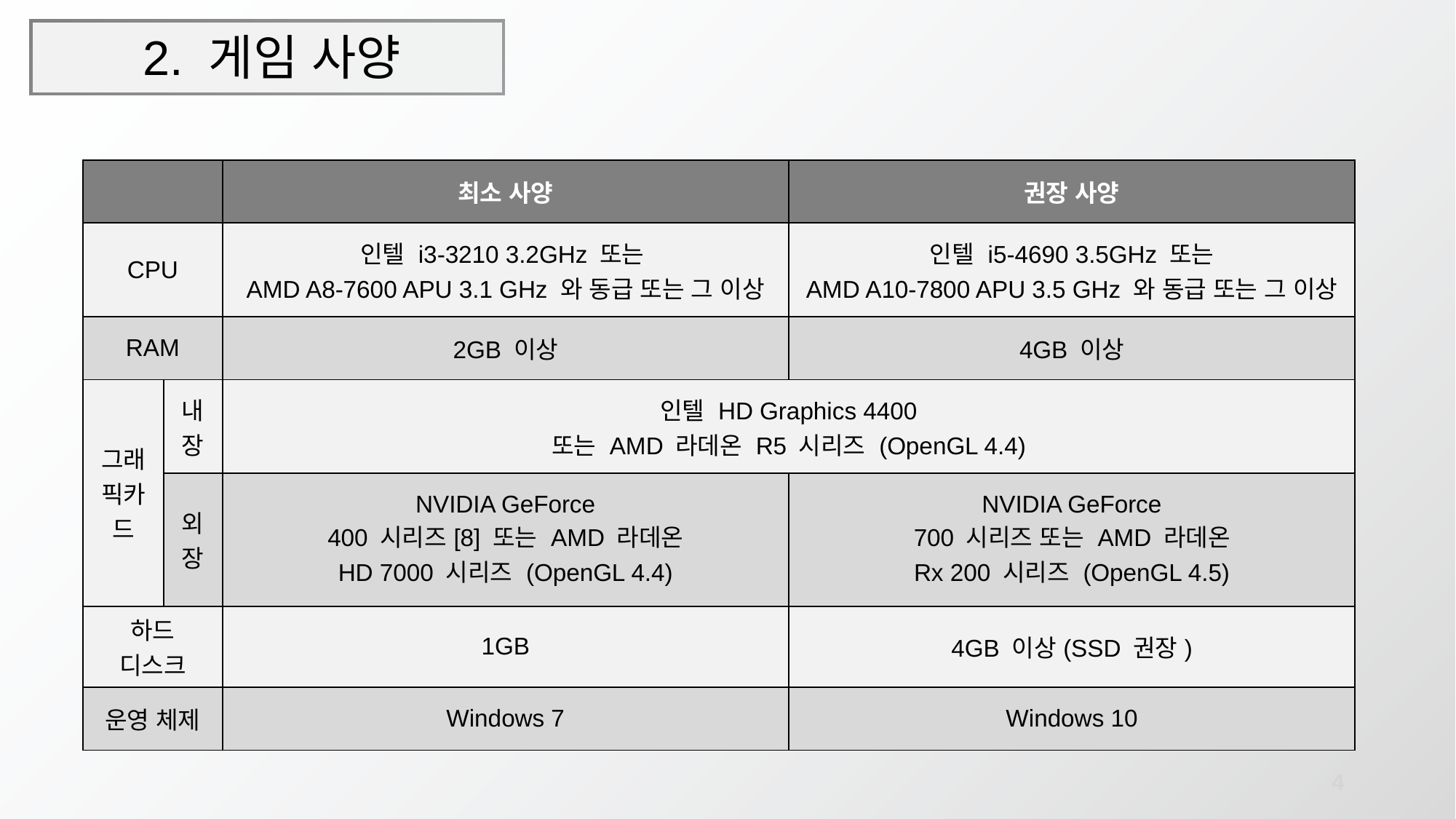

# 2. 게임 사양
|  |  | 최소 사양 | 권장 사양 |
| --- | --- | --- | --- |
| CPU |  | 인텔 i3-3210 3.2GHz 또는 AMD A8-7600 APU 3.1 GHz 와 동급 또는 그 이상 | 인텔 i5-4690 3.5GHz 또는 AMD A10-7800 APU 3.5 GHz 와 동급 또는 그 이상 |
| RAM |  | 2GB 이상 | 4GB 이상 |
| 그래픽카드 | 내장 | 인텔 HD Graphics 4400 또는 AMD 라데온 R5 시리즈 (OpenGL 4.4) |  |
|  | 외장 | NVIDIA GeForce 400 시리즈[8] 또는 AMD 라데온 HD 7000 시리즈 (OpenGL 4.4) | NVIDIA GeForce 700 시리즈 또는 AMD 라데온 Rx 200 시리즈 (OpenGL 4.5) |
| 하드 디스크 |  | 1GB | 4GB 이상(SSD 권장) |
| 운영 체제 |  | Windows 7 | Windows 10 |
4